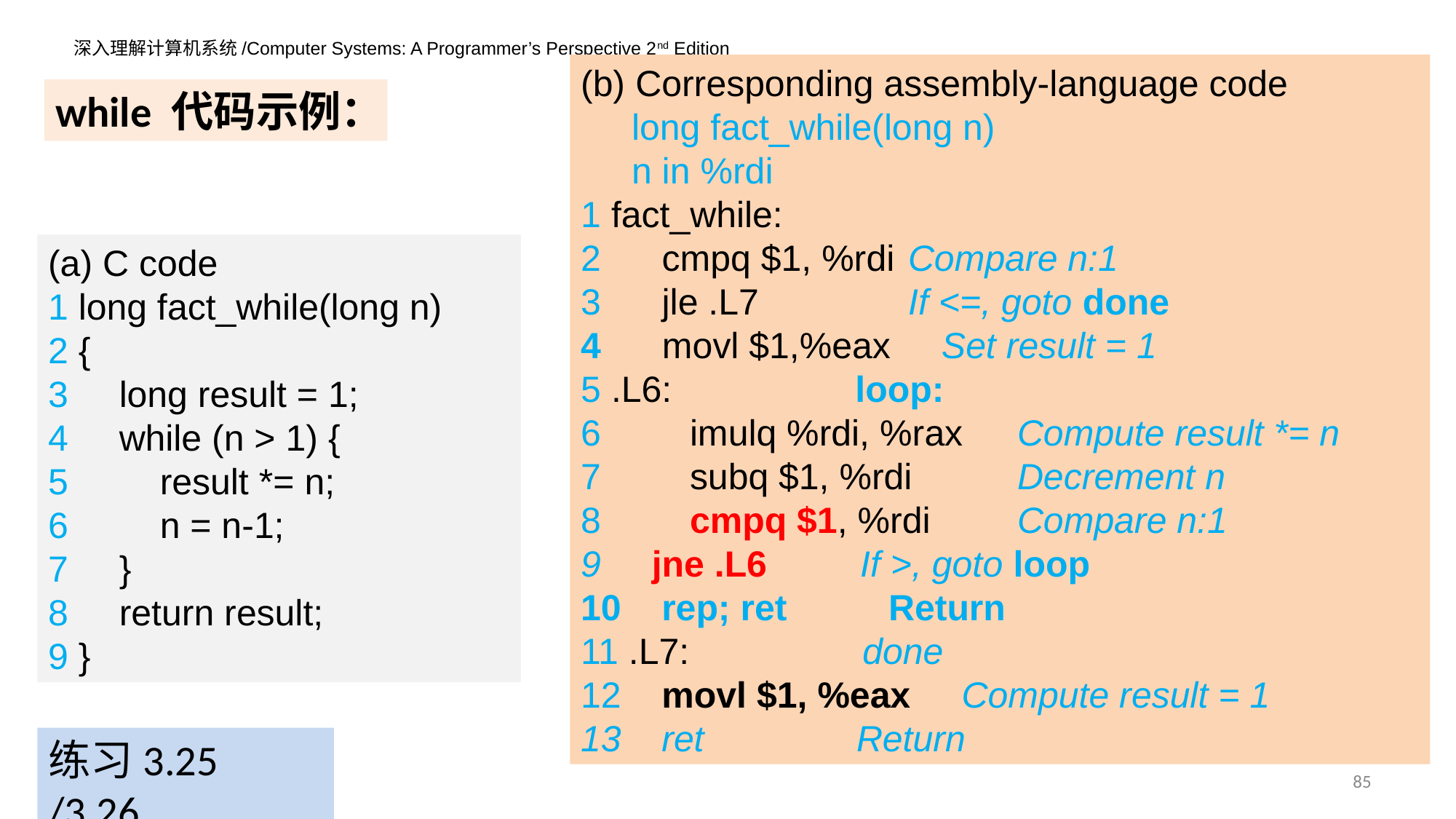

(b) Corresponding assembly-language code
     long fact_while(long n)
     n in %rdi
1 fact_while:
2      cmpq $1, %rdi 	Compare n:1
3      jle .L7 		If <=, goto done
4      movl $1,%eax     Set result = 1
5 .L6:                  loop:
6 	imulq %rdi, %rax 	Compute result *= n
7 	subq $1, %rdi 	Decrement n
8 	cmpq $1, %rdi 	Compare n:1
9     jne .L6 	      If >, goto loop
10    rep; ret          Return
11 .L7:                 done
12    movl $1, %eax     Compute result = 1
13    ret               Return
while 代码示例：
(a) C code
1 long fact_while(long n)
2 {
3     long result = 1;
4     while (n > 1) {
5         result *= n;
6         n = n-1;
7     }
8     return result;
9 }
练习3.25  /3.26
85